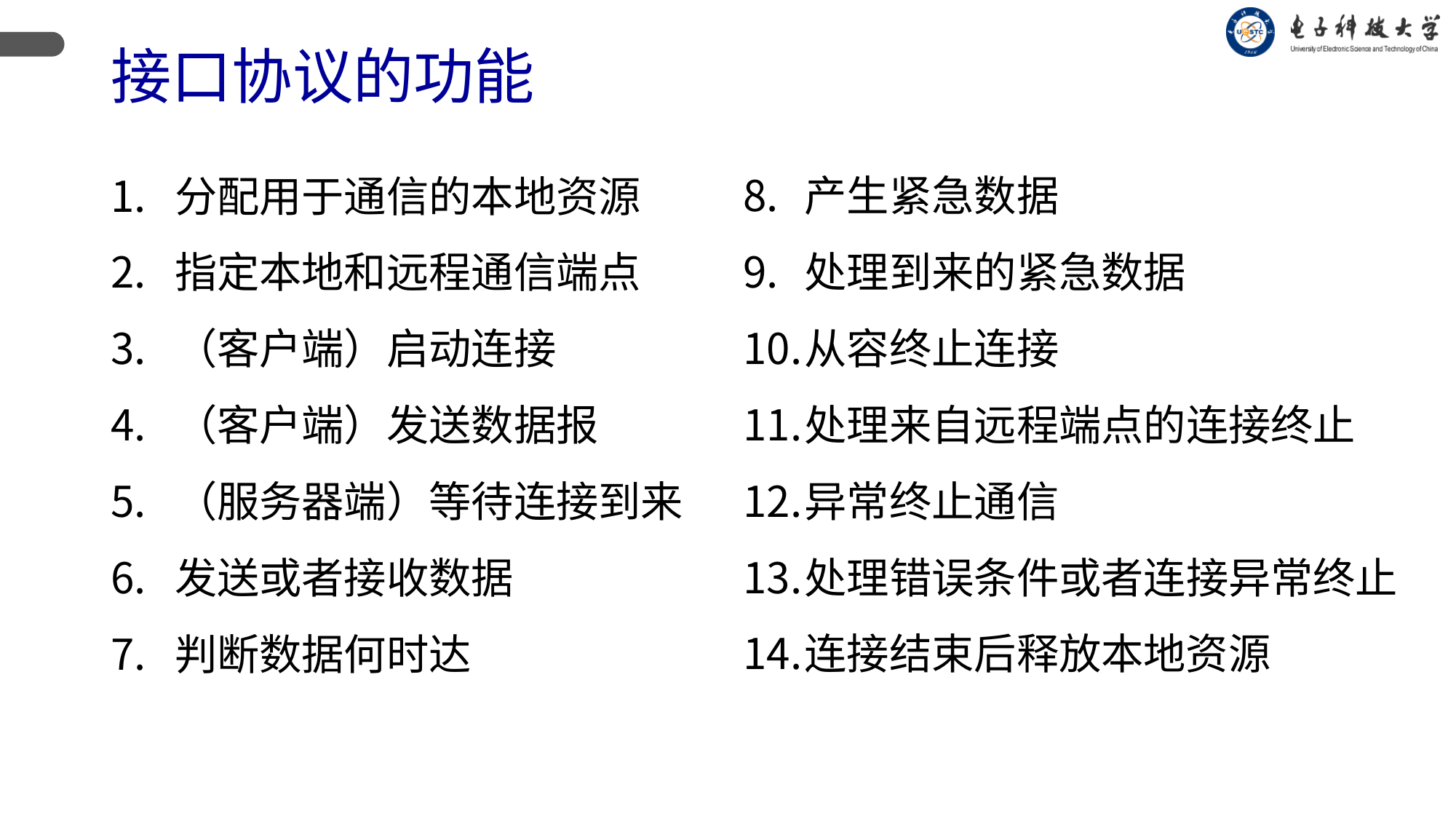

# 接口协议的功能
分配用于通信的本地资源
指定本地和远程通信端点
（客户端）启动连接
（客户端）发送数据报
（服务器端）等待连接到来
发送或者接收数据
判断数据何时达
产生紧急数据
处理到来的紧急数据
从容终止连接
处理来自远程端点的连接终止
异常终止通信
处理错误条件或者连接异常终止
连接结束后释放本地资源